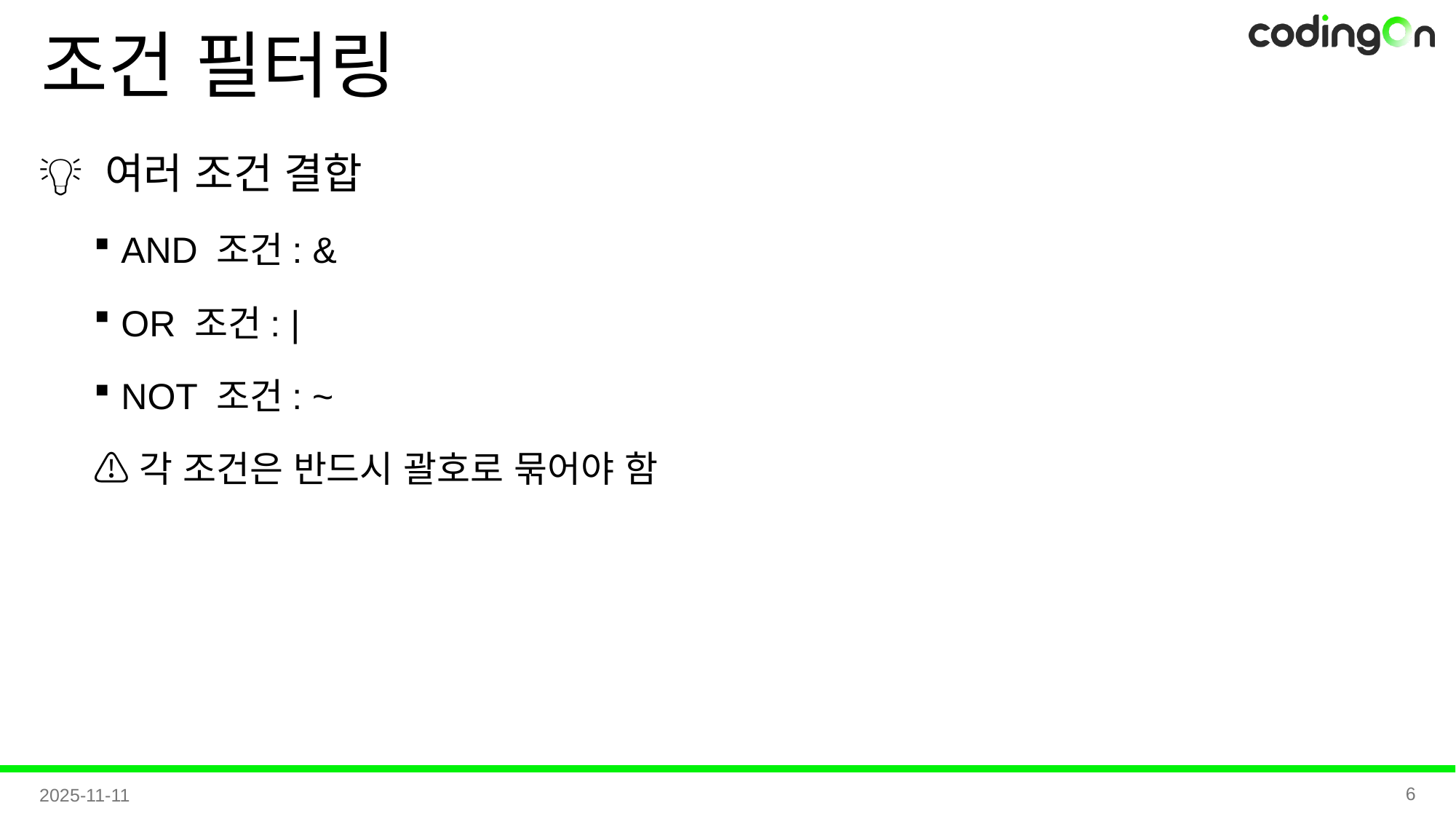

# 조건 필터링
💡 여러 조건 결합
AND 조건: &
OR 조건: |
NOT 조건: ~
⚠️각 조건은 반드시 괄호로 묶어야 함

6
2025-11-11